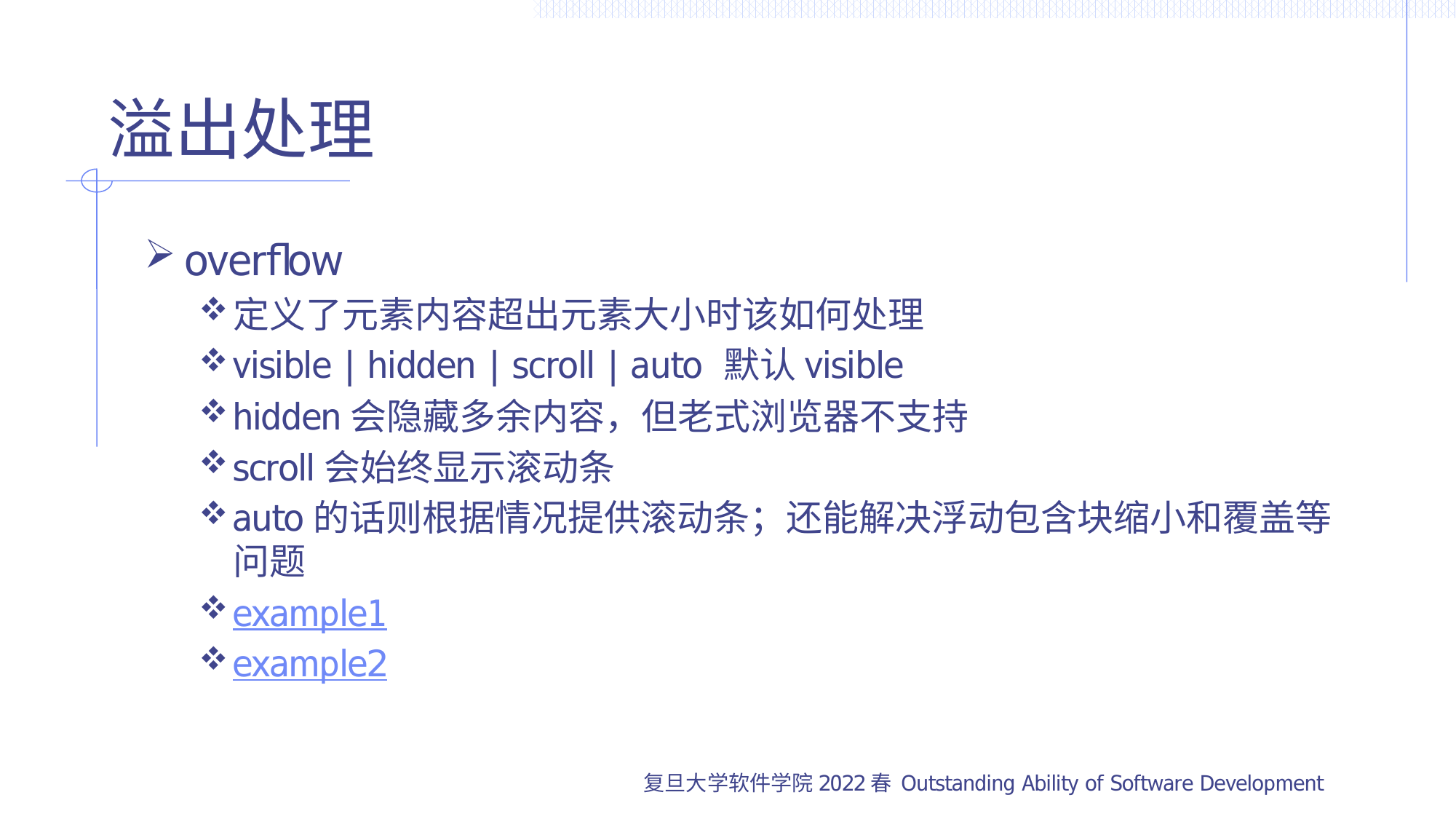

# 溢出处理
overflow
定义了元素内容超出元素大小时该如何处理
visible | hidden | scroll | auto 默认visible
hidden会隐藏多余内容，但老式浏览器不支持
scroll会始终显示滚动条
auto的话则根据情况提供滚动条；还能解决浮动包含块缩小和覆盖等问题
example1
example2